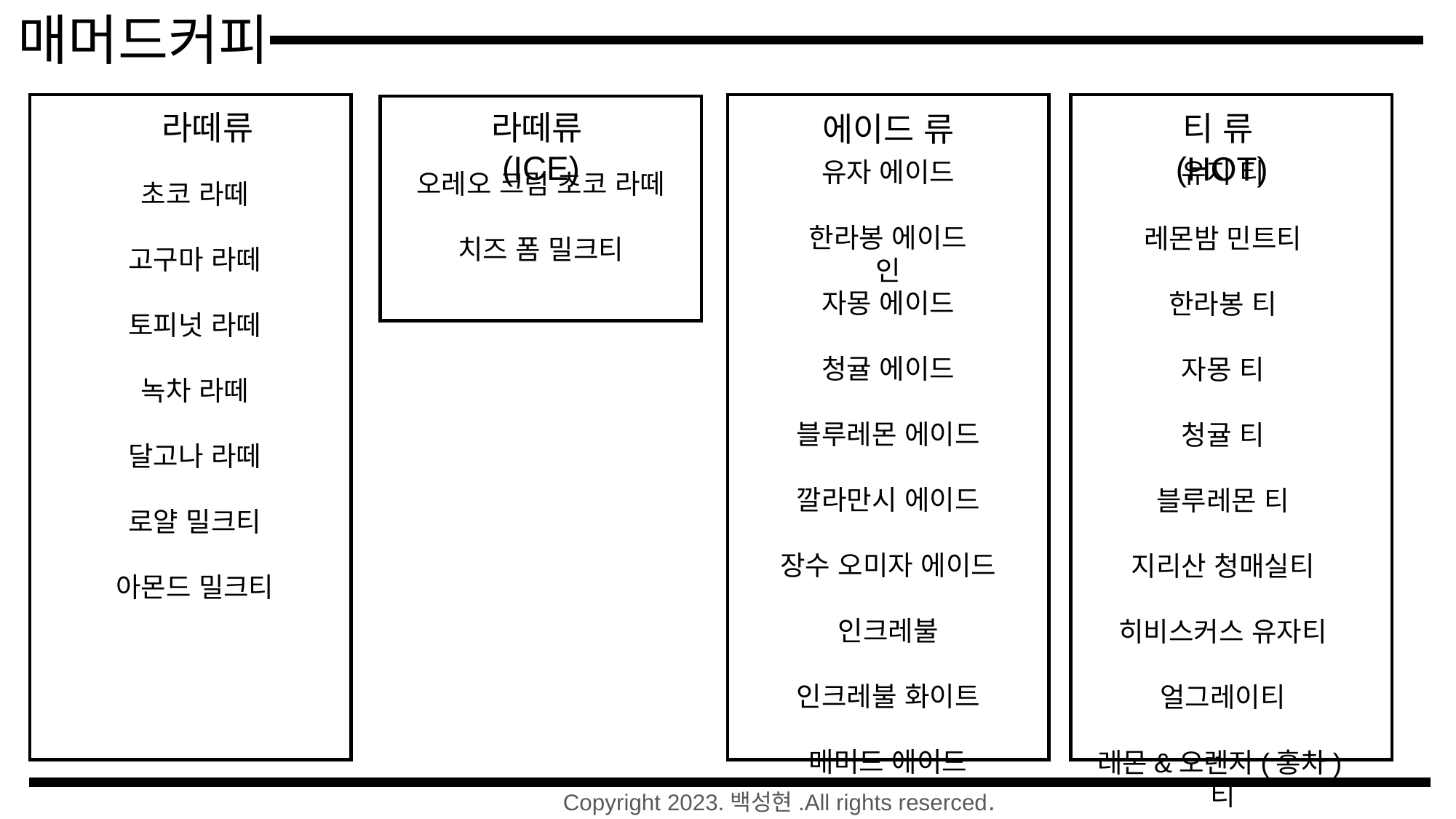

매머드커피

라떼류(ICE)
라떼류
티 류(HOT)
에이드 류
유자 에이드

한라봉 에이드
인
자몽 에이드

청귤 에이드

블루레몬 에이드

깔라만시 에이드

장수 오미자 에이드

인크레불

인크레불 화이트

매머드 에이드

유지 티

레몬밤 민트티

한라봉 티

자몽 티

청귤 티

블루레몬 티

지리산 청매실티

히비스커스 유자티

얼그레이티

레몬&오렌지(홍차)티
오레오 크림 초코 라떼

치즈 폼 밀크티
초코 라떼

고구마 라떼

토피넛 라떼

녹차 라떼

달고나 라떼

로얄 밀크티

아몬드 밀크티

Copyright 2023.백성현.All rights reserced.